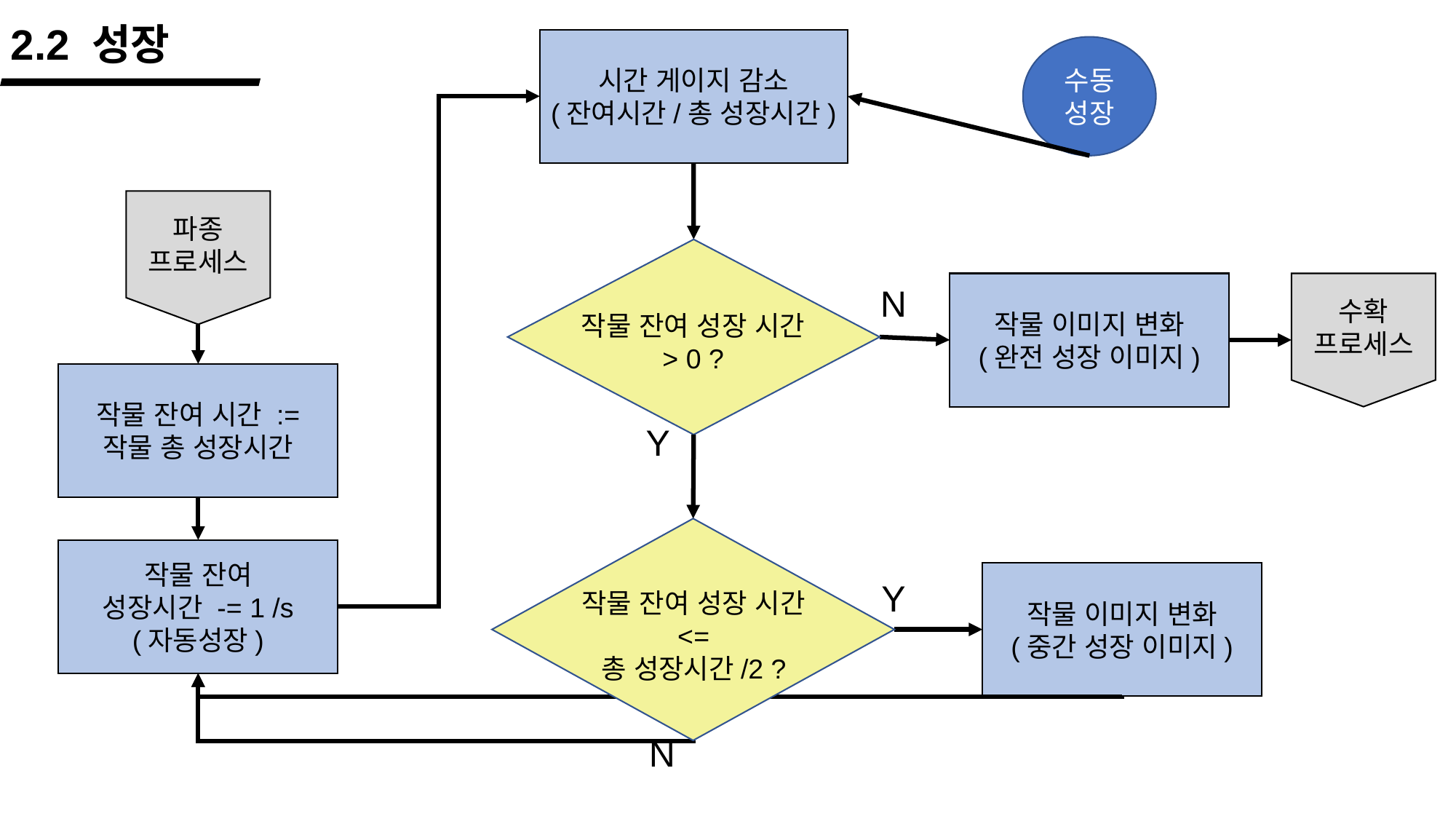

2.2 성장

시간 게이지 감소
(잔여시간/총 성장시간)
수동성장
파종
프로세스

작물 잔여 성장 시간
> 0 ?
작물 이미지 변화
(완전 성장 이미지)
수확
프로세스
N
작물 잔여 시간 :=
작물 총 성장시간
Y

작물 잔여 성장 시간
<=
총 성장시간/2 ?
작물 잔여
성장시간 -= 1 /s
(자동성장)
작물 이미지 변화
(중간 성장 이미지)
Y
N